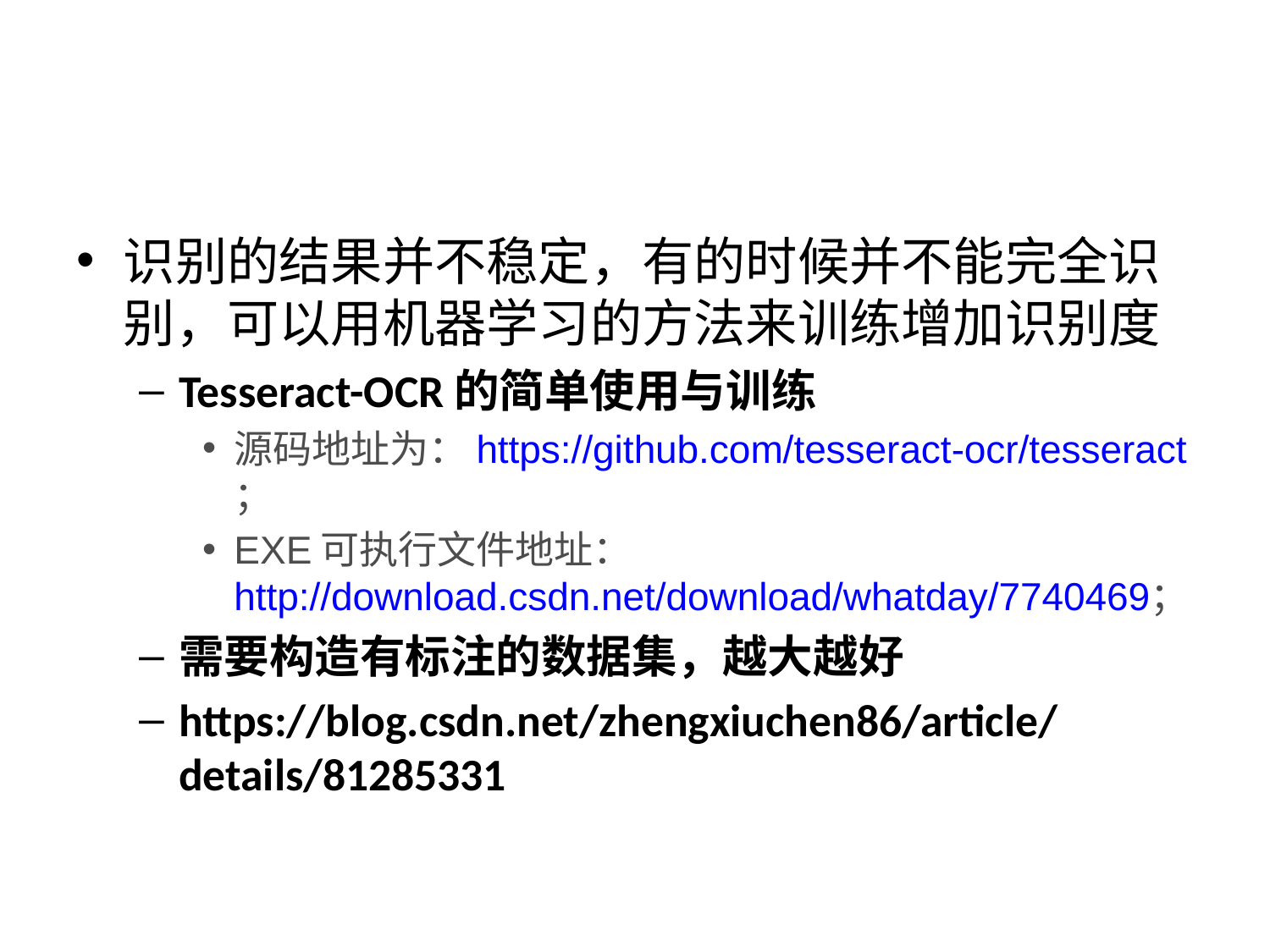

#
识别的结果并不稳定，有的时候并不能完全识别，可以用机器学习的方法来训练增加识别度
Tesseract-OCR的简单使用与训练
源码地址为：https://github.com/tesseract-ocr/tesseract；
EXE可执行文件地址：http://download.csdn.net/download/whatday/7740469；
需要构造有标注的数据集，越大越好
https://blog.csdn.net/zhengxiuchen86/article/details/81285331